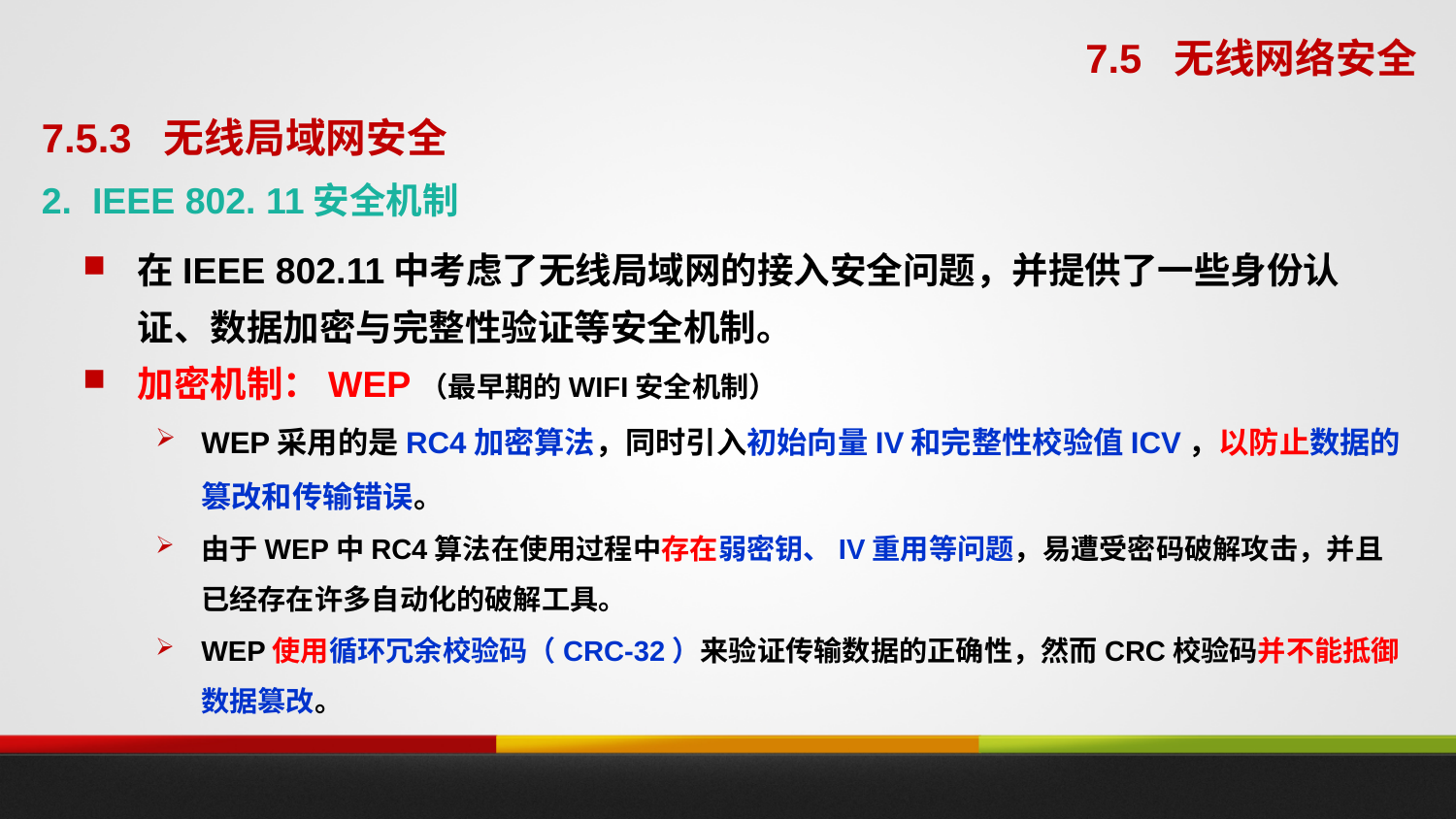

7.5  无线网络安全
7.5.3  无线局域网安全
2.  IEEE 802. 11安全机制
在IEEE 802.11中考虑了无线局域网的接入安全问题，并提供了一些身份认证、数据加密与完整性验证等安全机制。
加密机制：WEP（最早期的WIFI安全机制）
WEP采用的是RC4加密算法，同时引入初始向量IV和完整性校验值ICV，以防止数据的篡改和传输错误。
由于WEP中RC4算法在使用过程中存在弱密钥、IV重用等问题，易遭受密码破解攻击，并且已经存在许多自动化的破解工具。
WEP使用循环冗余校验码（CRC-32）来验证传输数据的正确性，然而CRC校验码并不能抵御数据篡改。